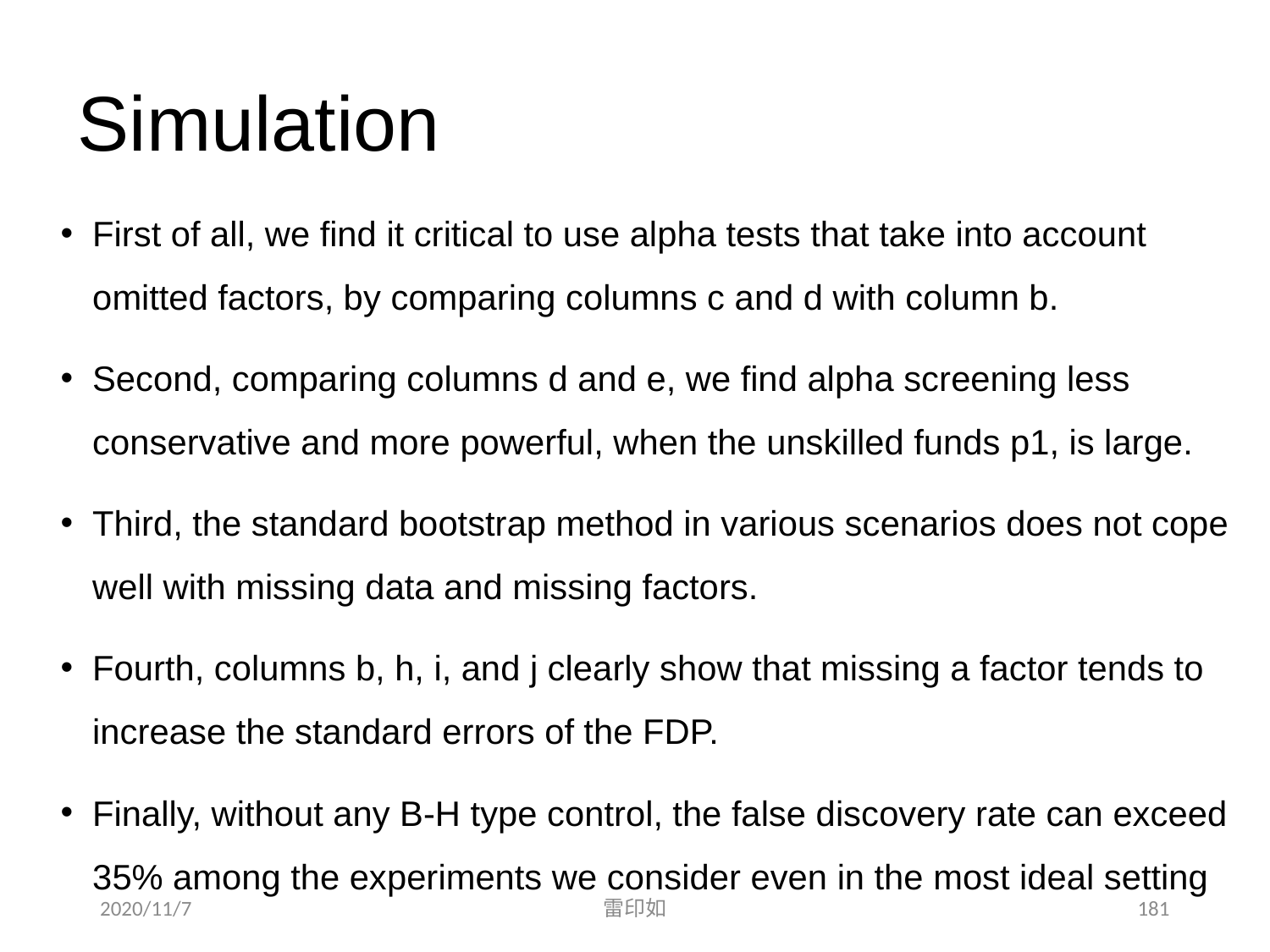

# Simulation
First of all, we find it critical to use alpha tests that take into account omitted factors, by comparing columns c and d with column b.
Second, comparing columns d and e, we find alpha screening less conservative and more powerful, when the unskilled funds p1, is large.
Third, the standard bootstrap method in various scenarios does not cope well with missing data and missing factors.
Fourth, columns b, h, i, and j clearly show that missing a factor tends to increase the standard errors of the FDP.
Finally, without any B-H type control, the false discovery rate can exceed 35% among the experiments we consider even in the most ideal setting
2020/11/7
雷印如
181